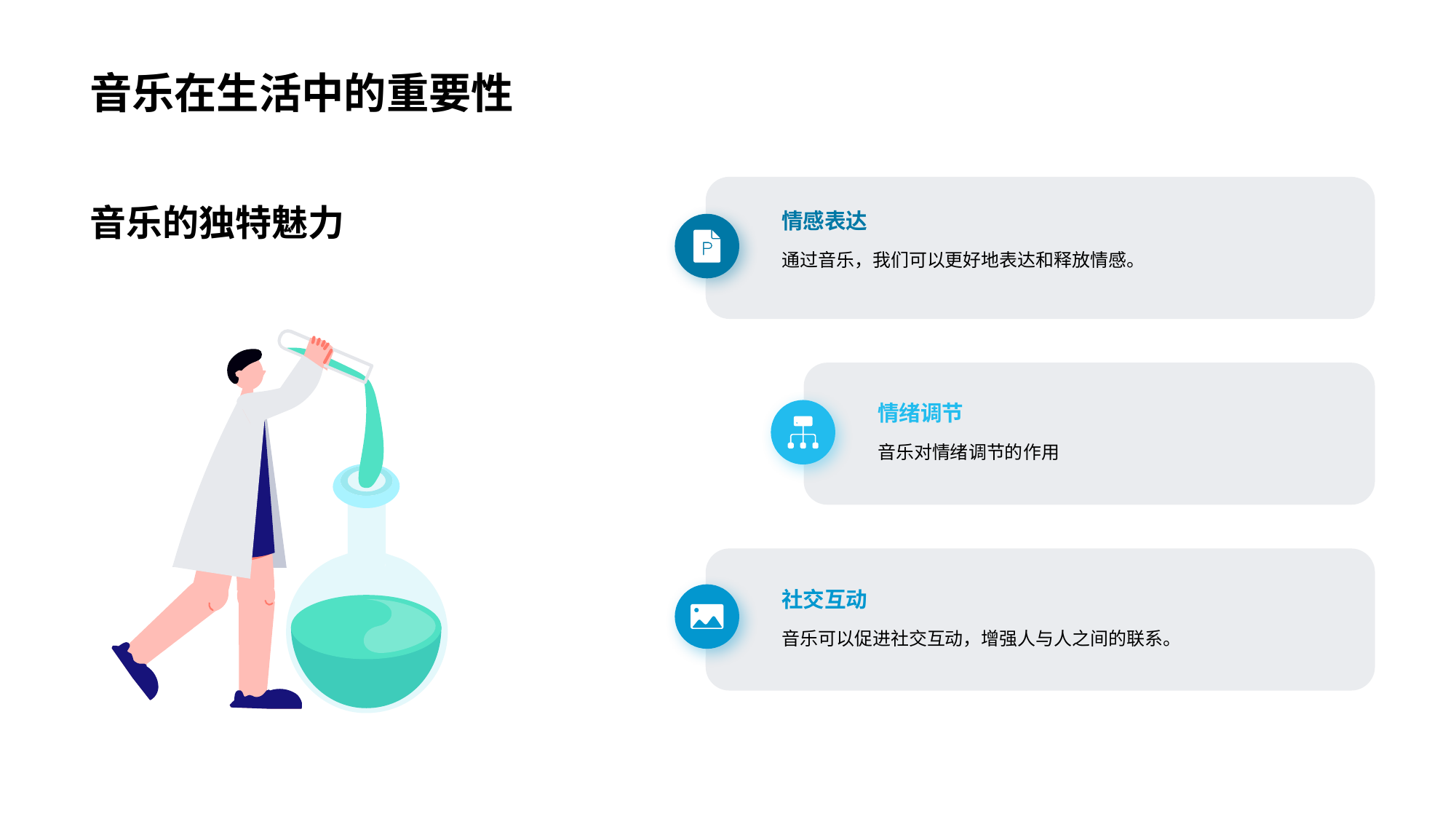

# 音乐在生活中的重要性

情感表达

通过音乐，我们可以更好地表达和释放情感。
音乐的独特魅力

情绪调节

音乐对情绪调节的作用

社交互动

音乐可以促进社交互动，增强人与人之间的联系。